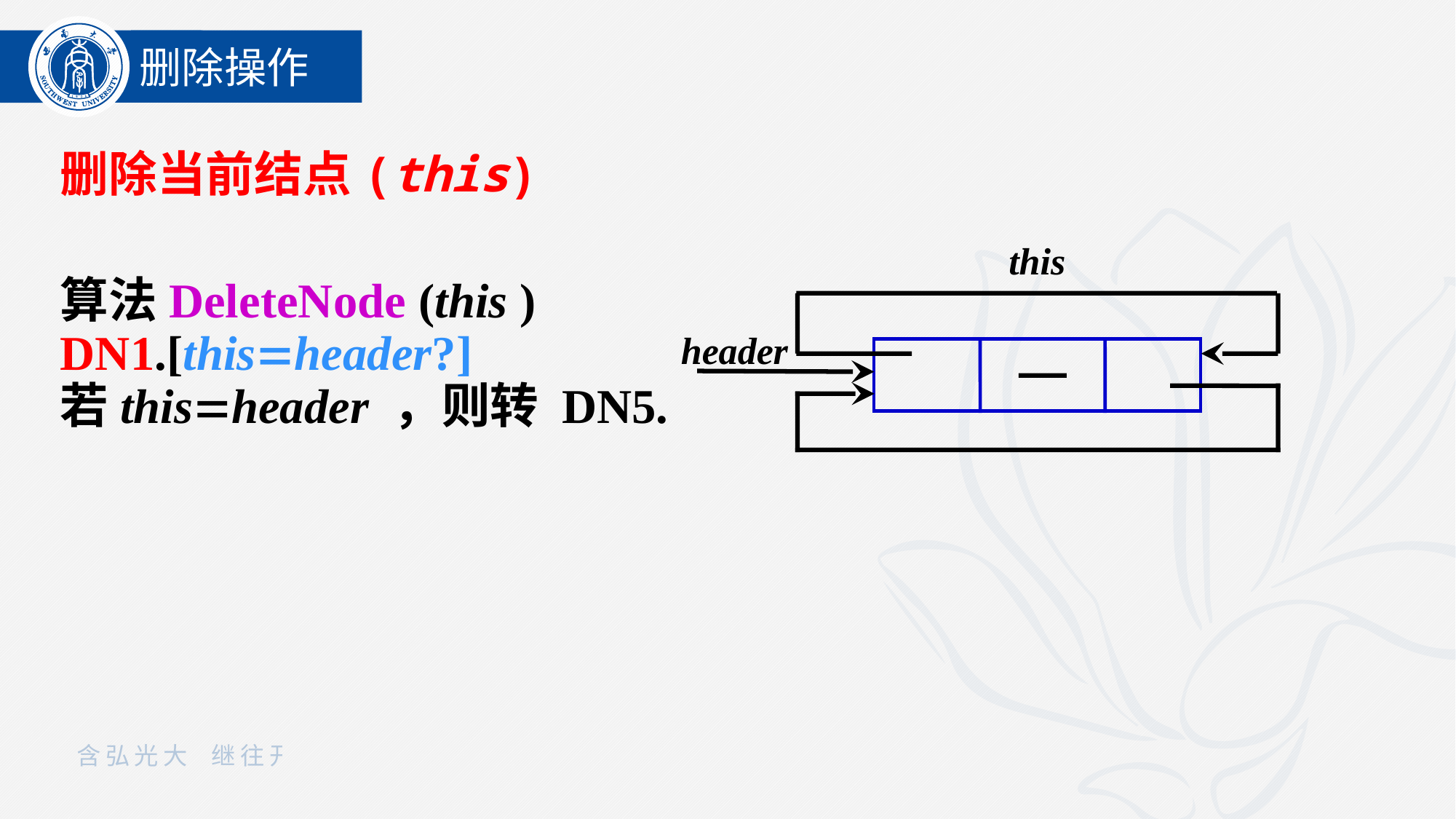

删除操作
删除当前结点(this)

算法DeleteNode (this )
DN1.[this=header?]
若this=header ，则转 DN5.
this

header